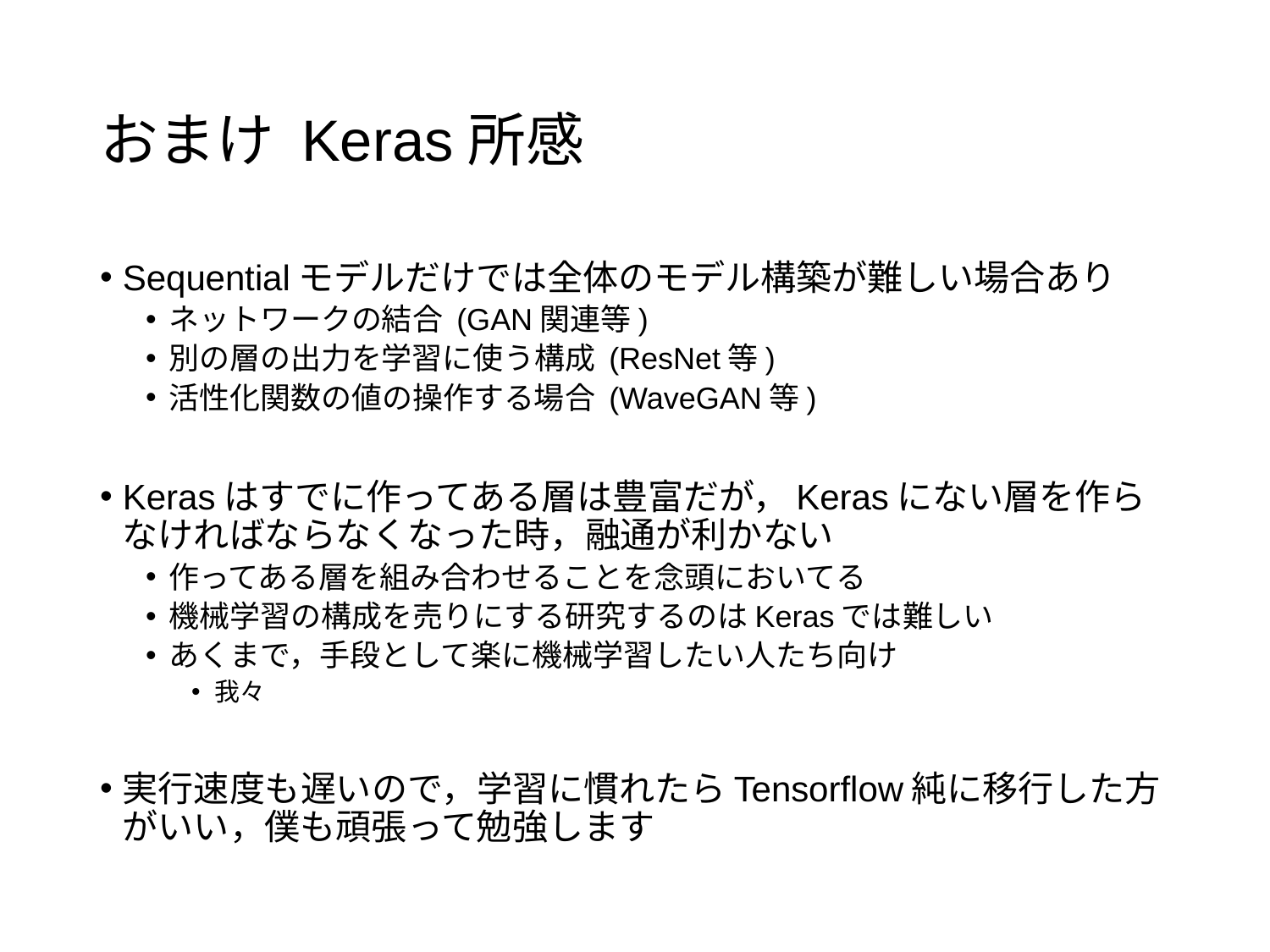

# おまけ Keras所感
Sequentialモデルだけでは全体のモデル構築が難しい場合あり
ネットワークの結合 (GAN関連等)
別の層の出力を学習に使う構成 (ResNet等)
活性化関数の値の操作する場合 (WaveGAN等)

Kerasはすでに作ってある層は豊富だが，Kerasにない層を作らなければならなくなった時，融通が利かない
作ってある層を組み合わせることを念頭においてる
機械学習の構成を売りにする研究するのはKerasでは難しい
あくまで，手段として楽に機械学習したい人たち向け
我々

実行速度も遅いので，学習に慣れたらTensorflow純に移行した方がいい，僕も頑張って勉強します